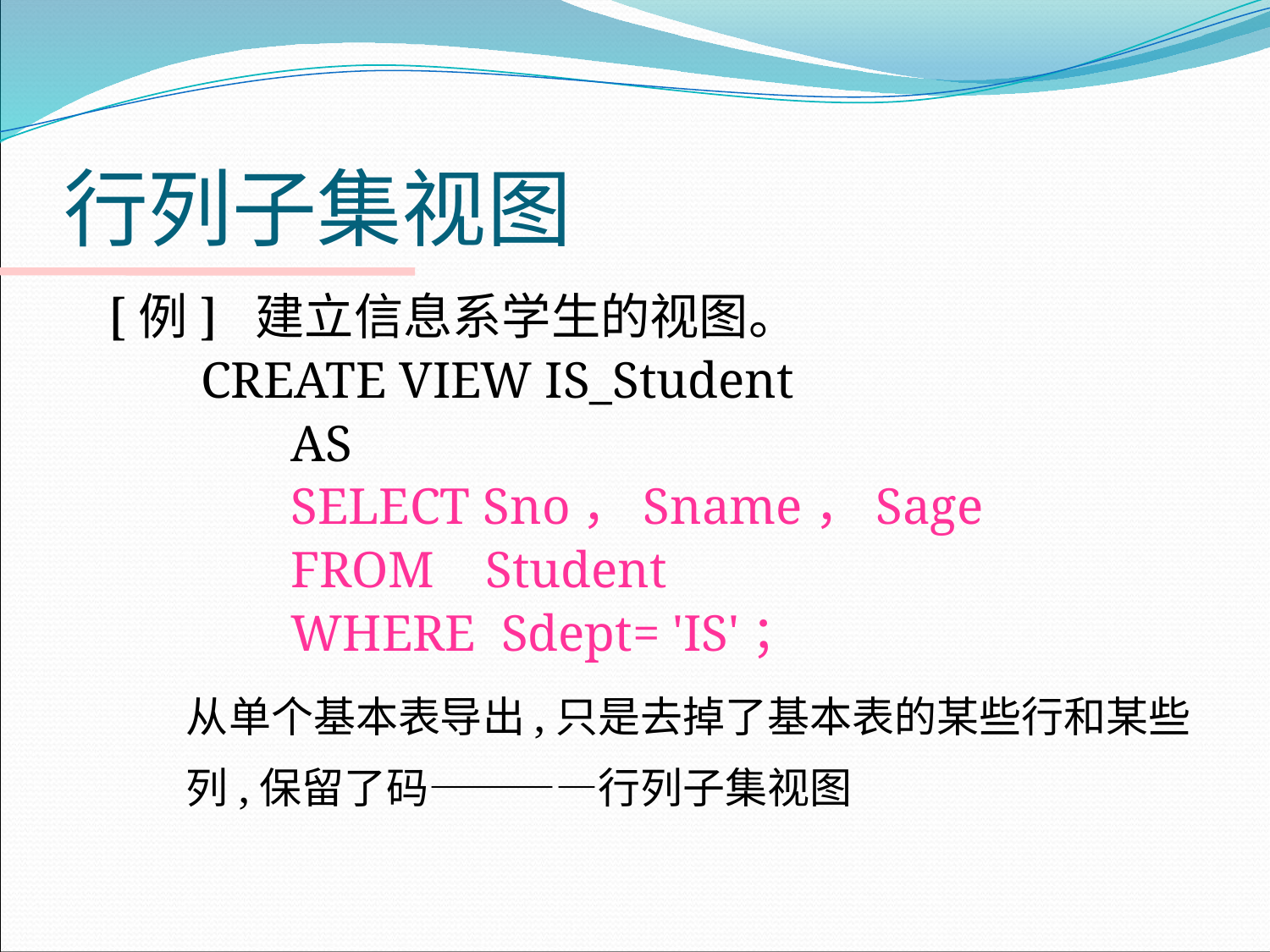

# 行列子集视图
 [例]  建立信息系学生的视图。
        CREATE VIEW IS_Student
               AS
               SELECT Sno，Sname，Sage
               FROM    Student
               WHERE  Sdept= 'IS'；
	从单个基本表导出,只是去掉了基本表的某些行和某些列,保留了码————行列子集视图

378